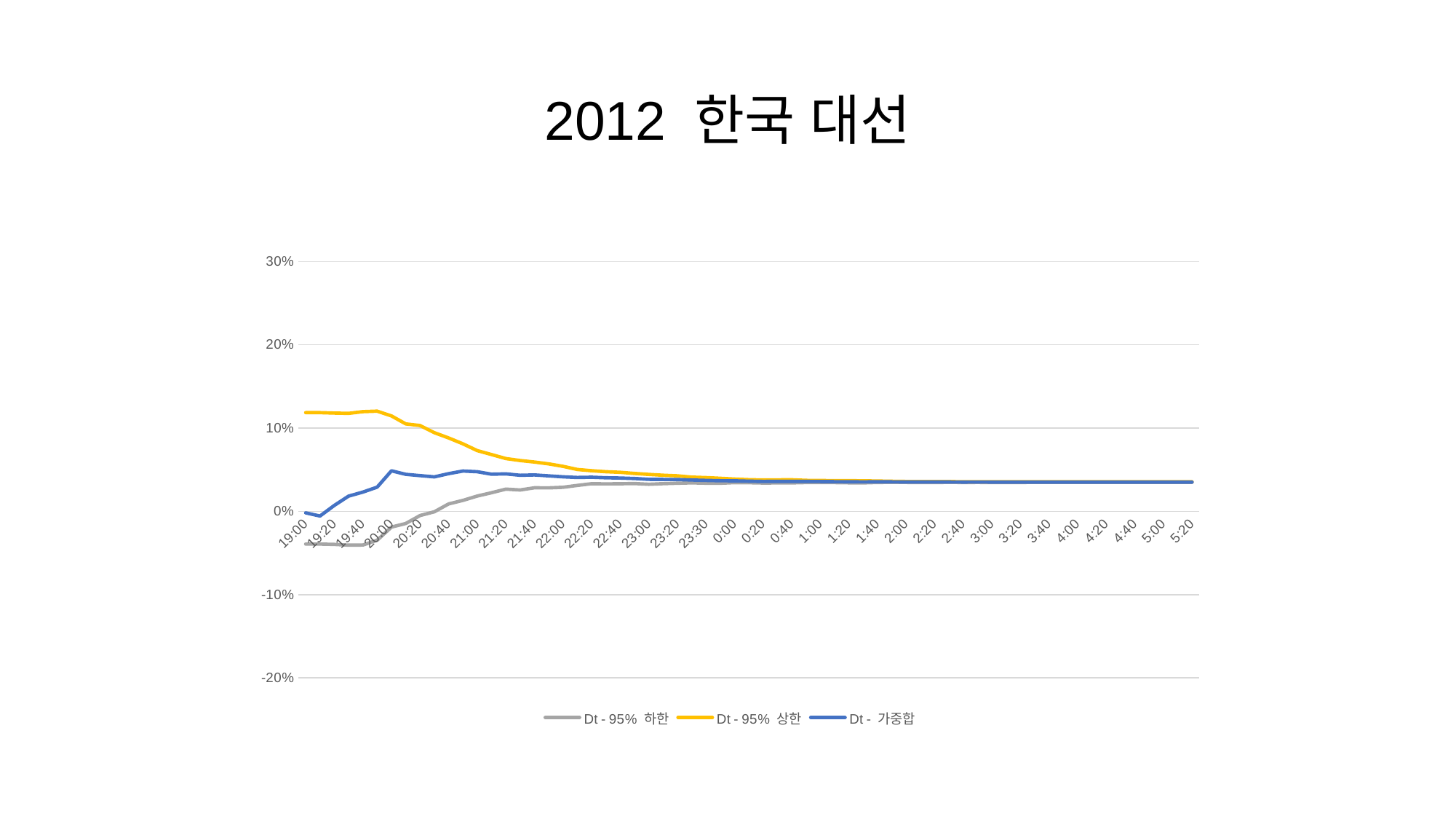

# 2012 한국 대선

### Chart

| Category |  |  |  |
|---|---|---|---|
| 0.79166666666666652 | -0.039329893576783376 | 0.11857236606199192 | -0.0018174762100473519 |
| 0.7986111111111116 | -0.039329893576783376 | 0.11857236606199192 | -0.00566760513153603 |
| 0.80555555555555602 | -0.03972644315026241 | 0.11804241034807778 | 0.007022475752862144 |
| 0.8125 | -0.04062830028434022 | 0.11769885518479745 | 0.018245521881103653 |
| 0.81944444444444564 | -0.04046979408760773 | 0.11975823264230293 | 0.02310968635903214 |
| 0.82638888888888895 | -0.03471391563337768 | 0.12034373729255628 | 0.02908225569823586 |
| 0.83333333333333404 | -0.01891171423539707 | 0.11465264770189149 | 0.04869196717840368 |
| 0.84027777777777801 | -0.01460865967611817 | 0.10502782810495831 | 0.04445276245508844 |
| 0.84722222222222299 | -0.005040333515407603 | 0.10304767066756665 | 0.042907568129738324 |
| 0.85416666666666696 | -0.0005414400656764683 | 0.09447712369666525 | 0.04144607062196176 |
| 0.86111111111111205 | 0.00888090223944388 | 0.08813661633653701 | 0.045311233788437114 |
| 0.86805555555555725 | 0.01314284939326046 | 0.08108883242378495 | 0.048473981238614385 |
| 0.875000000000002 | 0.018357412141098615 | 0.07295161285550184 | 0.04761733069132973 |
| 0.88194444444444664 | 0.022338815042573984 | 0.06824466316266978 | 0.044616963757048544 |
| 0.88888888888888995 | 0.02664371930918367 | 0.06341692310723325 | 0.045030321208208386 |
| 0.89583333333333504 | 0.025639618694204554 | 0.061065330058642994 | 0.04335247437642381 |
| 0.90277777777777901 | 0.0282608132918218 | 0.05921745839931551 | 0.043739135845569044 |
| 0.90972222222222399 | 0.028170319949924187 | 0.057020432436725436 | 0.042595376193324486 |
| 0.91666666666666896 | 0.028915419152996447 | 0.054059705866261694 | 0.04148756250962876 |
| 0.92361111111111305 | 0.03114841824870277 | 0.05029732061799697 | 0.04072286943334939 |
| 0.93055555555555802 | 0.03321308635484465 | 0.04879465464944596 | 0.04100387050214505 |
| 0.937500000000002 | 0.03302153211139394 | 0.04764054467929606 | 0.04033103839534497 |
| 0.94444444444444764 | 0.033165523917510244 | 0.04691366555337542 | 0.04003959473544241 |
| 0.95138888888889095 | 0.033426851734282226 | 0.04553896820520639 | 0.039482909969744046 |
| 0.95833333333333603 | 0.03254515485241404 | 0.044390232436671326 | 0.03846769364454239 |
| 0.96527777777778001 | 0.03328670637395835 | 0.04340423172805683 | 0.03834546905100733 |
| 0.97222222222222499 | 0.033768979489358635 | 0.04264690180332933 | 0.03820794064634361 |
| 0.97916666666666896 | 0.03424182584669829 | 0.04109915216521327 | 0.03767048900595575 |
| 0.97916666666666896 | 0.03383605172136398 | 0.04055234411396387 | 0.0371941979176638 |
| 0.99305555555555802 | 0.033803425058838064 | 0.039715785823514184 | 0.036759605441176096 |
| 1 | 0.03453648181737344 | 0.03882034268160565 | 0.0366784122494894 |
| 1.006944444444448 | 0.03442090947549288 | 0.03809514757761453 | 0.036258028526553694 |
| 1.0138888888888899 | 0.03404981937190609 | 0.037738157020516416 | 0.035893988196211445 |
| 1.0208333333333399 | 0.03414651768240824 | 0.03785910727712967 | 0.03600281247976906 |
| 1.0277777777777799 | 0.03419169425950856 | 0.03796553764209369 | 0.03607861595080099 |
| 1.0347222222222299 | 0.03462843920400894 | 0.03726578979072035 | 0.03594711449736489 |
| 1.0416666666666698 | 0.03457153882950472 | 0.037133260272925704 | 0.03585239955121521 |
| 1.0486111111111101 | 0.034587856696525275 | 0.03684379563102937 | 0.035715826163777185 |
| 1.05555555555556 | 0.03431777893197247 | 0.036909420140458324 | 0.03561359953621529 |
| 1.0625 | 0.03419098791546784 | 0.036732041693193586 | 0.03546151480433052 |
| 1.069444444444448 | 0.03472866340506702 | 0.03644829583831184 | 0.03558847962168926 |
| 1.0763888888888919 | 0.03481204036092625 | 0.03618970191066121 | 0.035500871135793644 |
| 1.0833333333333399 | 0.034782560457577875 | 0.03588491063339376 | 0.03533373554548581 |
| 1.0902777777777801 | 0.034688619818155644 | 0.035879535650355135 | 0.0352840777342552 |
| 1.0972222222222299 | 0.03467893686261658 | 0.03586823500252991 | 0.03527358593257336 |
| 1.1041666666666701 | 0.03480555282955889 | 0.035780014735480245 | 0.03529278378251966 |
| 1.1111111111111101 | 0.03473415464129811 | 0.03561792991698521 | 0.03517604227914158 |
| 1.1180555555555625 | 0.03476783690227966 | 0.03565121356249402 | 0.035209525232386574 |
| 1.125 | 0.034711358384560756 | 0.03560357272153399 | 0.03515746555304716 |
| 1.131944444444448 | 0.03472214084892425 | 0.035613914887677026 | 0.03516802786830048 |
| 1.1388888888888919 | 0.03471783772886585 | 0.035609570651979144 | 0.03516370419042242 |
| 1.1458333333333399 | 0.03479820367917604 | 0.035520426513576335 | 0.03515931509637618 |
| 1.1527777777777801 | 0.03480082203902836 | 0.035522887289549804 | 0.03516185466428895 |
| 1.1597222222222299 | 0.03481445547237401 | 0.03553636367470228 | 0.0351754095735381 |
| 1.1666666666666701 | 0.03481329339632718 | 0.035535023409813196 | 0.035174158403070165 |
| 1.17361111111112 | 0.034813265071322076 | 0.035534995084807924 | 0.03517413007806493 |
| 1.1805555555555625 | 0.03481329913435552 | 0.03553502877197544 | 0.03517416395316538 |
| 1.1875 | 0.0348128176726339 | 0.03553451639032601 | 0.03517366703147996 |
| 1.19444444444445 | 0.034812711092552684 | 0.03553440954009078 | 0.03517356031632164 |
| 1.2013888888888899 | 0.03480960150589525 | 0.0355312728043364 | 0.03517043715511564 |
| 1.2083333333333399 | 0.03480967317521563 | 0.03553134409775256 | 0.03517050863648391 |
| 1.2152777777777799 | 0.03480967317521563 | 0.03553134409775256 | 0.03517050863648391 |
| 1.2222222222222299 | 0.03480967317521563 | 0.03553134409775256 | 0.03517050863648391 |